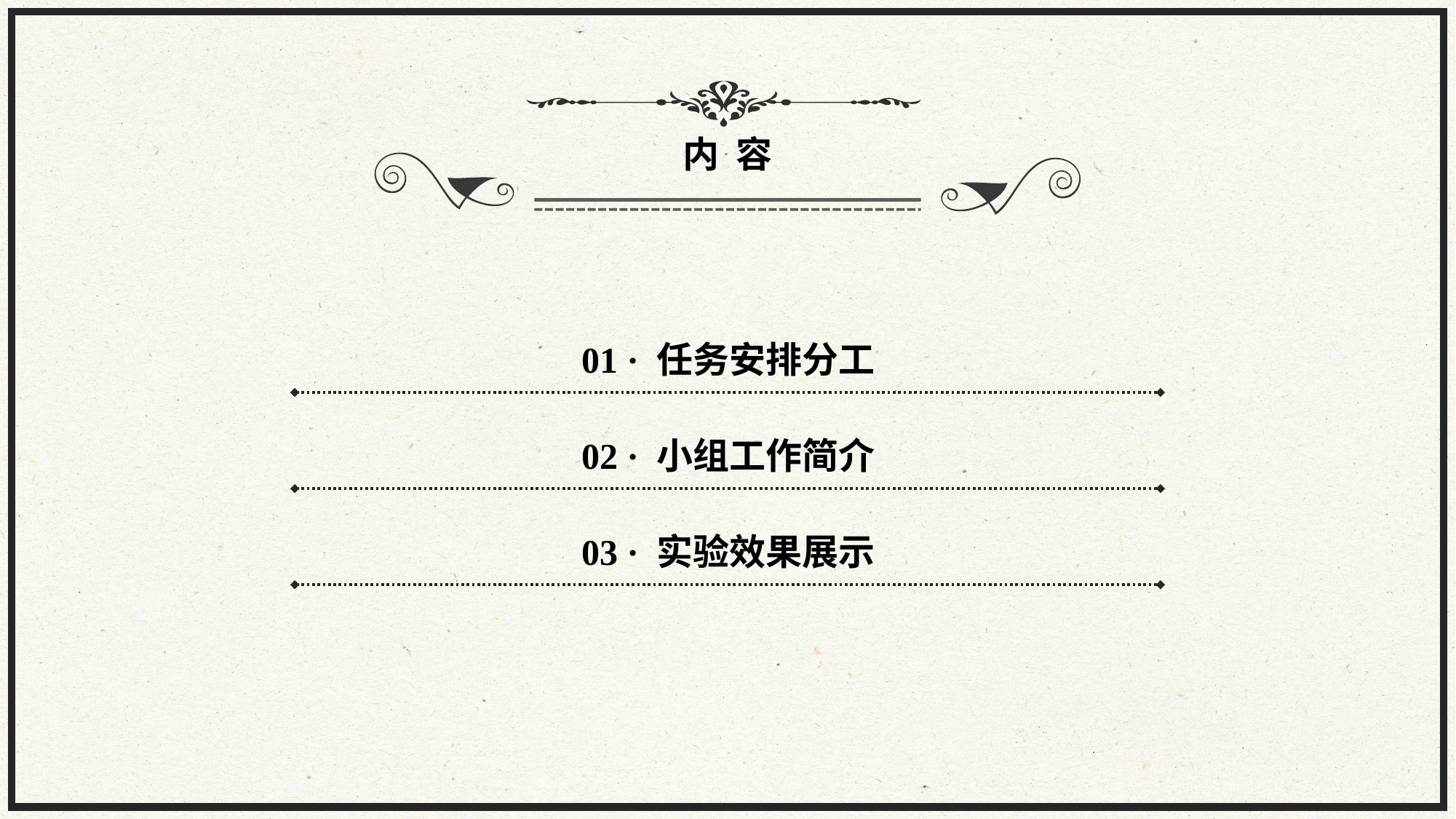

内  容
           01 · 任务安排分工

           02 · 小组工作简介

           03 · 实验效果展示